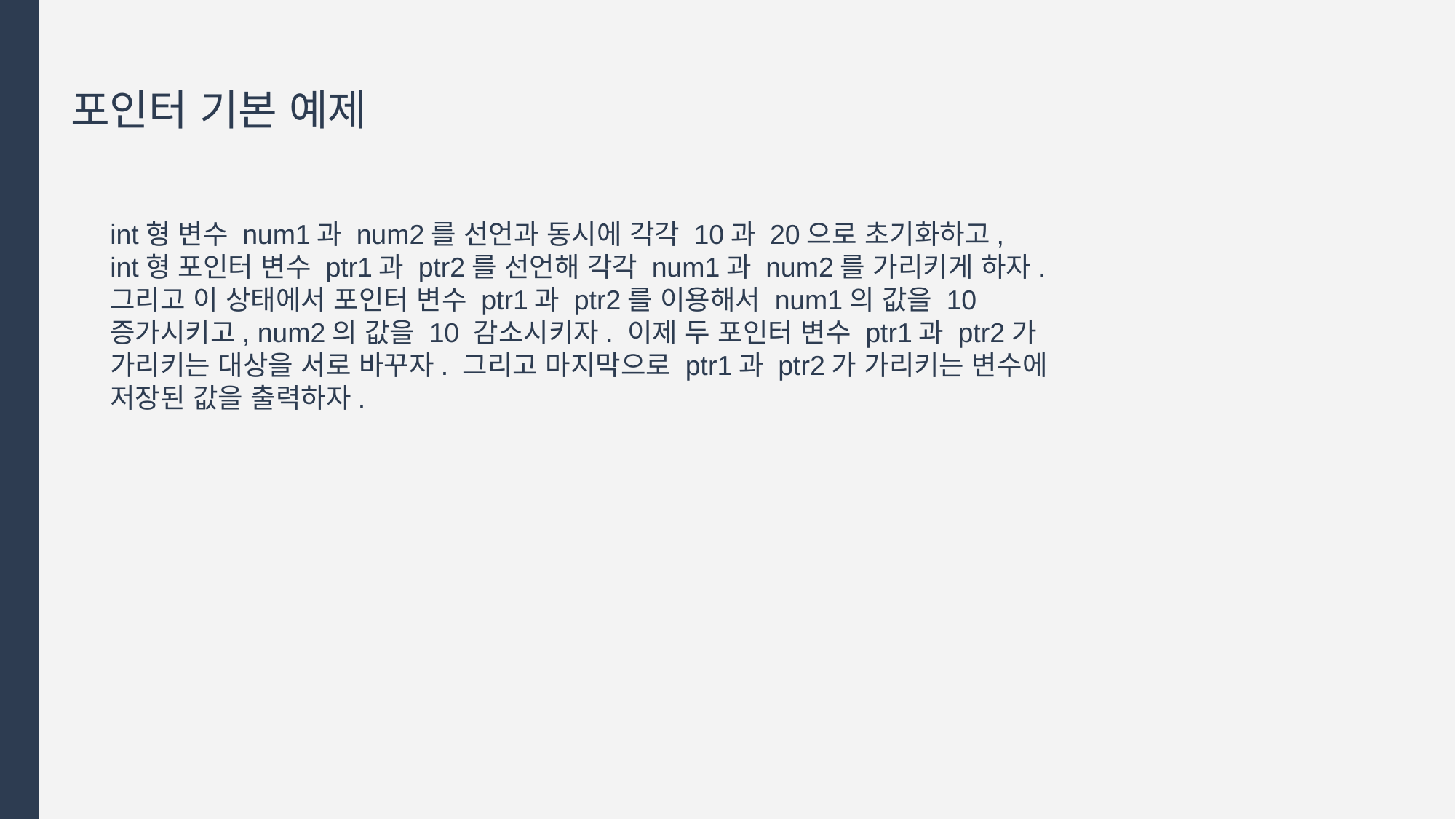

포인터 기본 예제
int형 변수 num1과 num2를 선언과 동시에 각각 10과 20으로 초기화하고,
int형 포인터 변수 ptr1과 ptr2를 선언해 각각 num1과 num2를 가리키게 하자.    그리고 이 상태에서 포인터 변수 ptr1과 ptr2를 이용해서 num1의 값을 10 증가시키고, num2의 값을 10 감소시키자. 이제 두 포인터 변수 ptr1과 ptr2가 가리키는 대상을 서로 바꾸자. 그리고 마지막으로 ptr1과 ptr2가 가리키는 변수에 저장된 값을 출력하자.